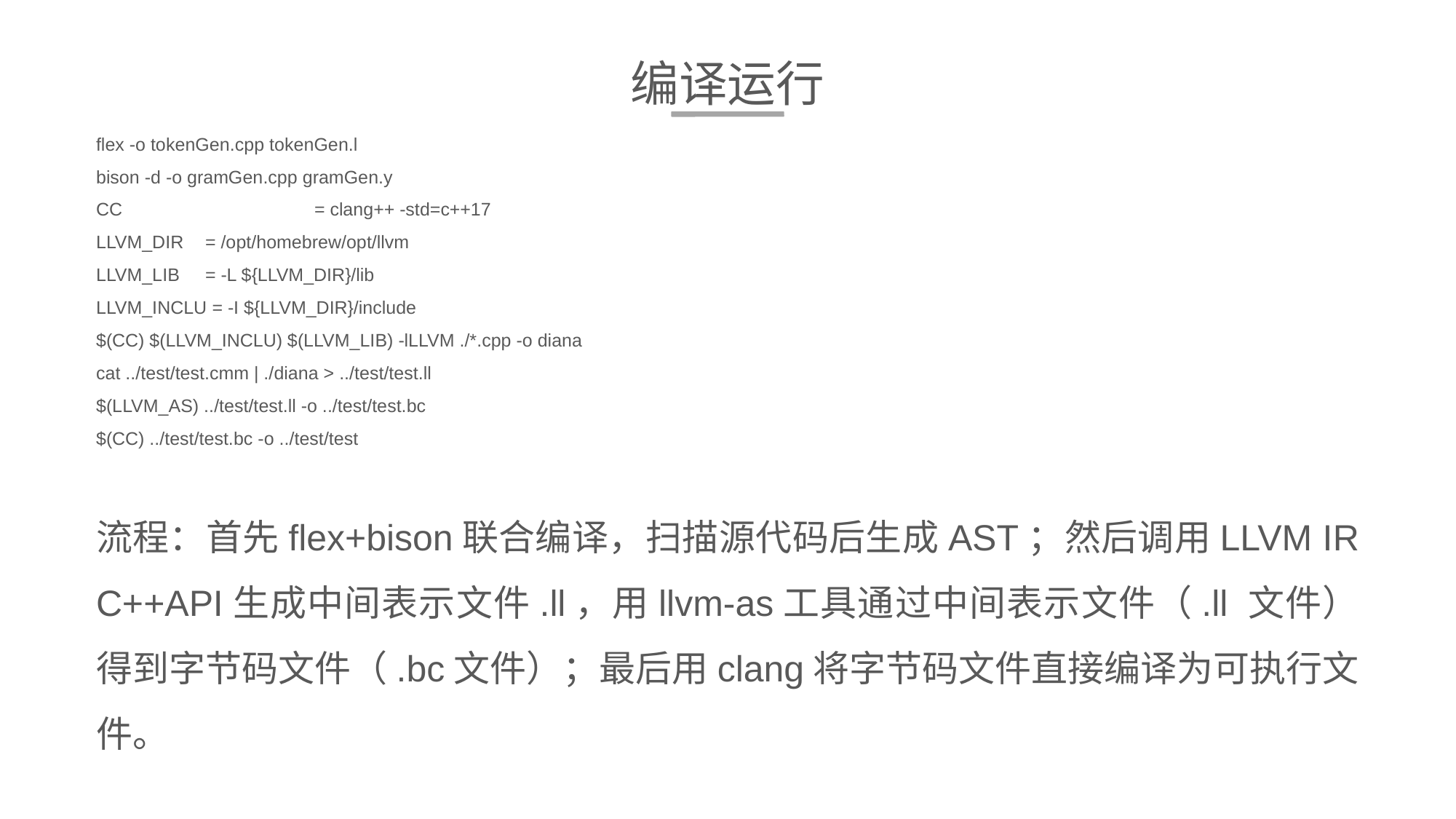

编译运行

flex -o tokenGen.cpp tokenGen.l
bison -d -o gramGen.cpp gramGen.y
CC		= clang++ -std=c++17
LLVM_DIR 	= /opt/homebrew/opt/llvm
LLVM_LIB 	= -L ${LLVM_DIR}/lib
LLVM_INCLU = -I ${LLVM_DIR}/include
$(CC) $(LLVM_INCLU) $(LLVM_LIB) -lLLVM ./*.cpp -o diana
cat ../test/test.cmm | ./diana > ../test/test.ll
$(LLVM_AS) ../test/test.ll -o ../test/test.bc
$(CC) ../test/test.bc -o ../test/test

流程：首先flex+bison联合编译，扫描源代码后生成AST；然后调用LLVM IR C++API生成中间表示文件.ll，用llvm-as工具通过中间表示文件（.ll 文件）得到字节码文件（.bc文件）；最后用clang将字节码文件直接编译为可执行文件。